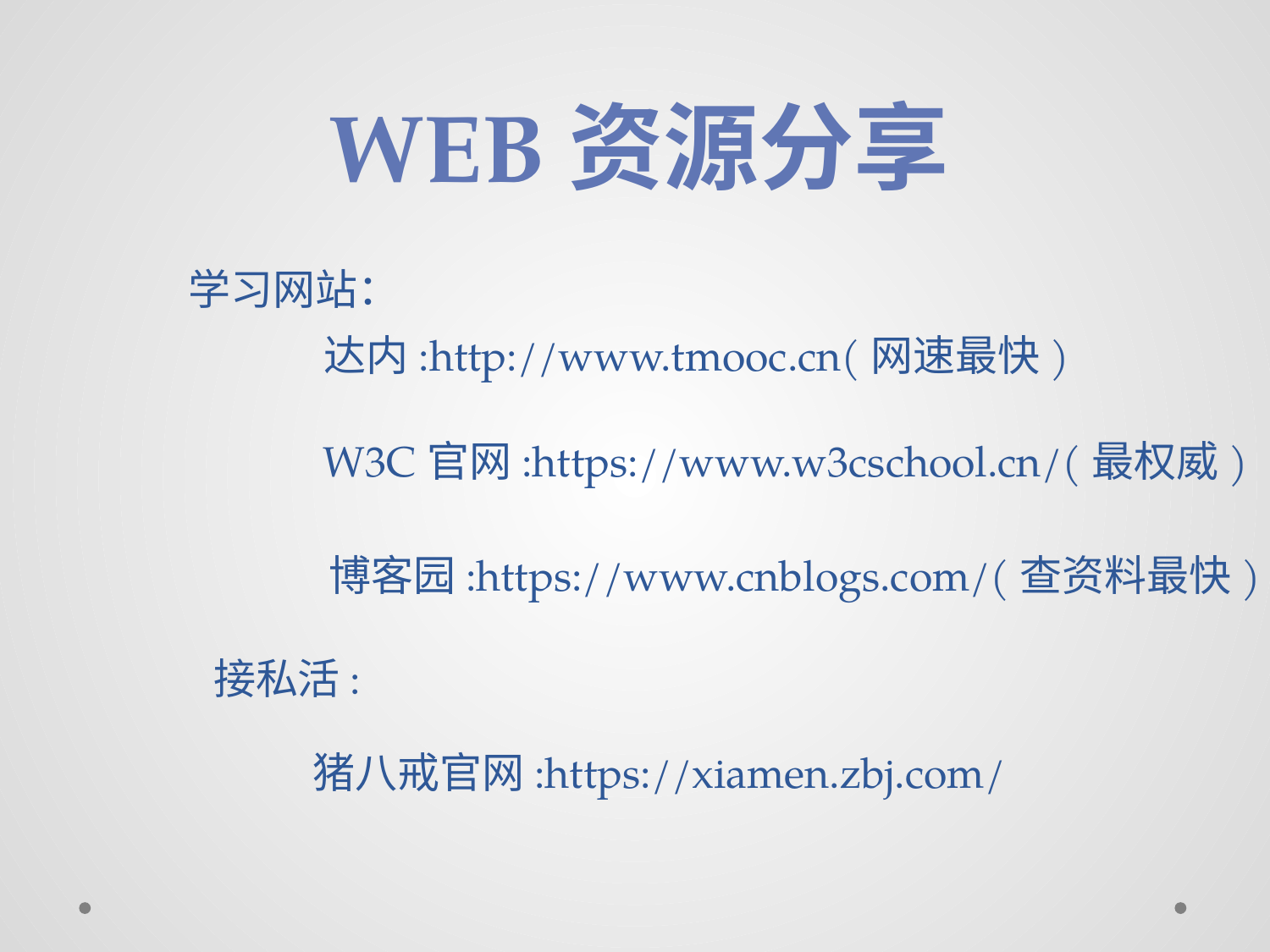

WEB资源分享
学习网站：
达内:http://www.tmooc.cn(网速最快)
W3C官网:https://www.w3cschool.cn/(最权威)
博客园:https://www.cnblogs.com/(查资料最快)
接私活:
猪八戒官网:https://xiamen.zbj.com/